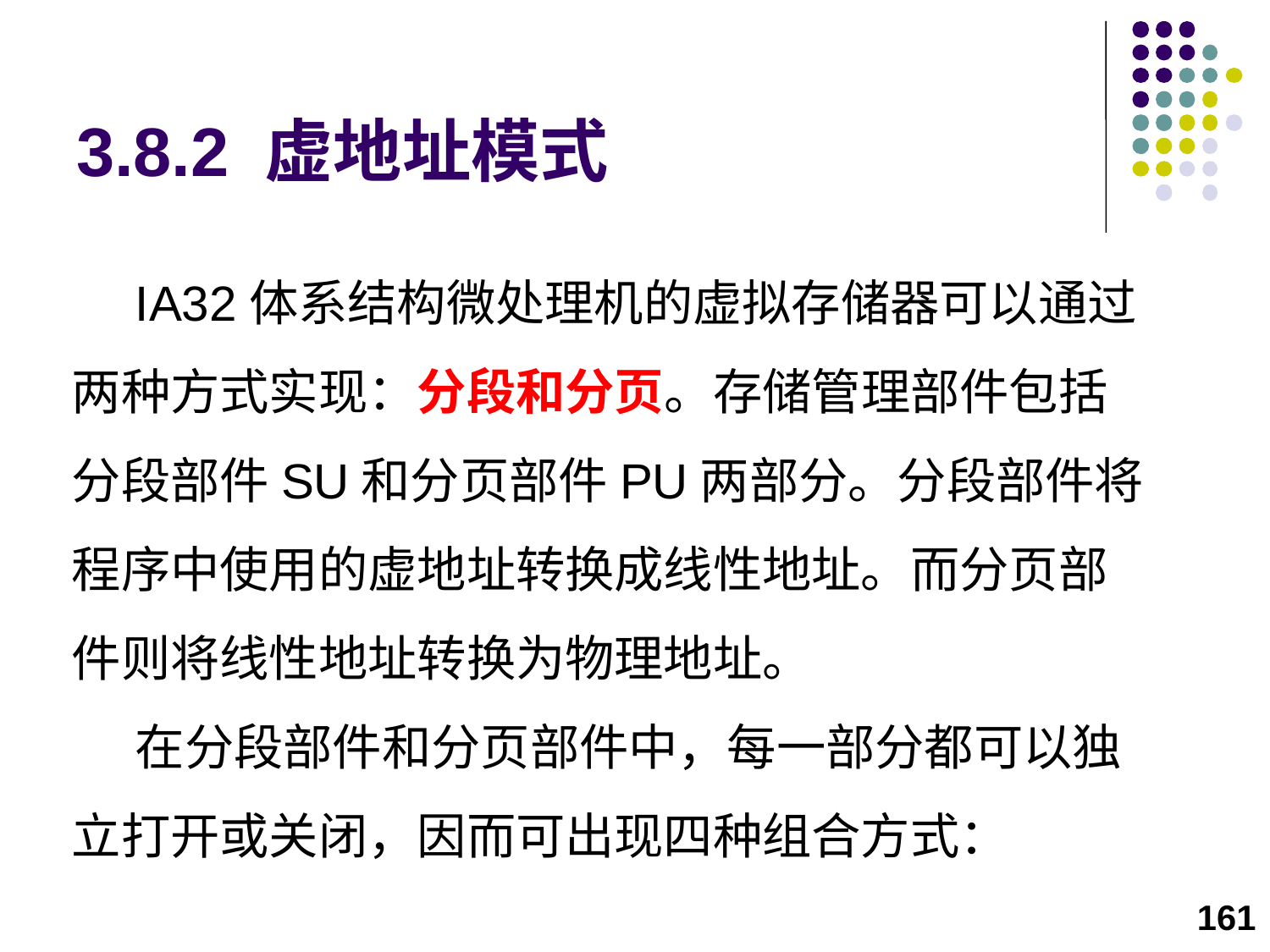

# 3.8.2 虚地址模式
IA32体系结构微处理机的虚拟存储器可以通过两种方式实现：分段和分页。存储管理部件包括分段部件SU和分页部件PU两部分。分段部件将程序中使用的虚地址转换成线性地址。而分页部件则将线性地址转换为物理地址。
在分段部件和分页部件中，每一部分都可以独立打开或关闭，因而可出现四种组合方式：
161